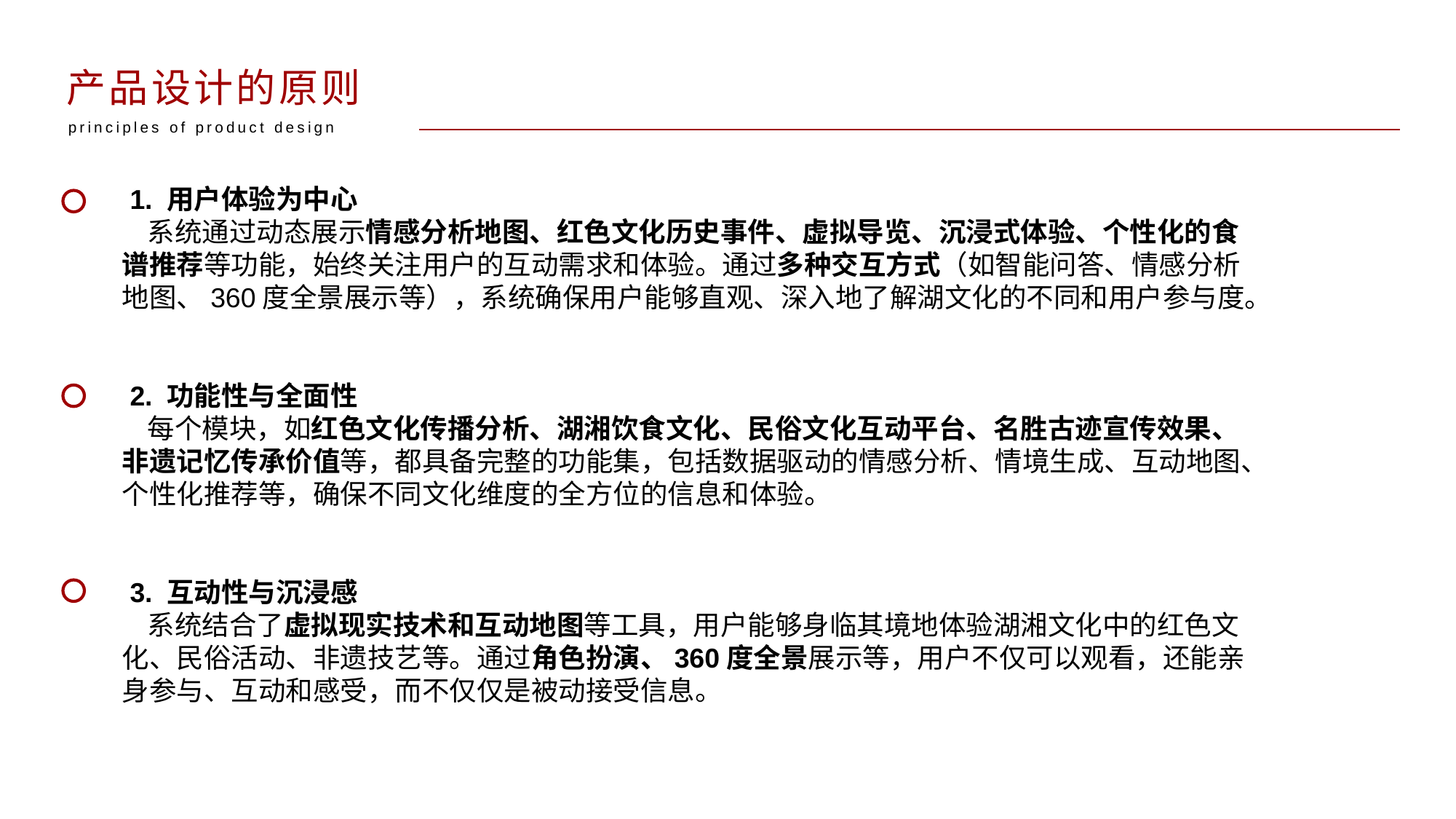

产品设计的原则
principles of product design
 1. 用户体验为中心
   系统通过动态展示情感分析地图、红色文化历史事件、虚拟导览、沉浸式体验、个性化的食谱推荐等功能，始终关注用户的互动需求和体验。通过多种交互方式（如智能问答、情感分析地图、360度全景展示等），系统确保用户能够直观、深入地了解湖文化的不同和用户参与度。

 2. 功能性与全面性
   每个模块，如红色文化传播分析、湖湘饮食文化、民俗文化互动平台、名胜古迹宣传效果、非遗记忆传承价值等，都具备完整的功能集，包括数据驱动的情感分析、情境生成、互动地图、个性化推荐等，确保不同文化维度的全方位的信息和体验。

 3. 互动性与沉浸感
   系统结合了虚拟现实技术和互动地图等工具，用户能够身临其境地体验湖湘文化中的红色文化、民俗活动、非遗技艺等。通过角色扮演、360度全景展示等，用户不仅可以观看，还能亲身参与、互动和感受，而不仅仅是被动接受信息。